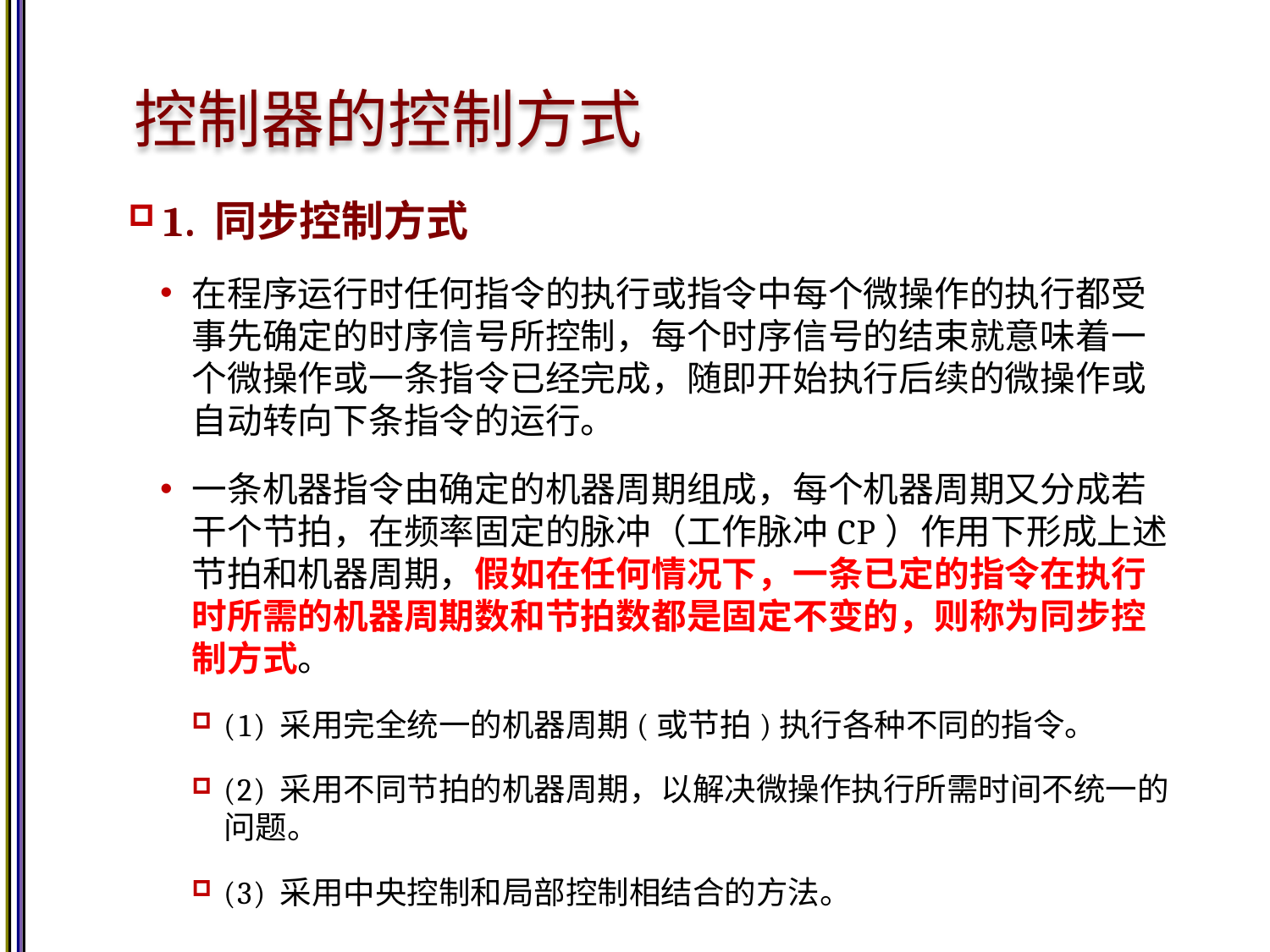

# 控制器的控制方式
1. 同步控制方式
在程序运行时任何指令的执行或指令中每个微操作的执行都受事先确定的时序信号所控制，每个时序信号的结束就意味着一个微操作或一条指令已经完成，随即开始执行后续的微操作或自动转向下条指令的运行。
一条机器指令由确定的机器周期组成，每个机器周期又分成若干个节拍，在频率固定的脉冲（工作脉冲CP）作用下形成上述节拍和机器周期，假如在任何情况下，一条已定的指令在执行时所需的机器周期数和节拍数都是固定不变的，则称为同步控制方式。
(1) 采用完全统一的机器周期(或节拍)执行各种不同的指令。
(2) 采用不同节拍的机器周期，以解决微操作执行所需时间不统一的问题。
(3) 采用中央控制和局部控制相结合的方法。
124